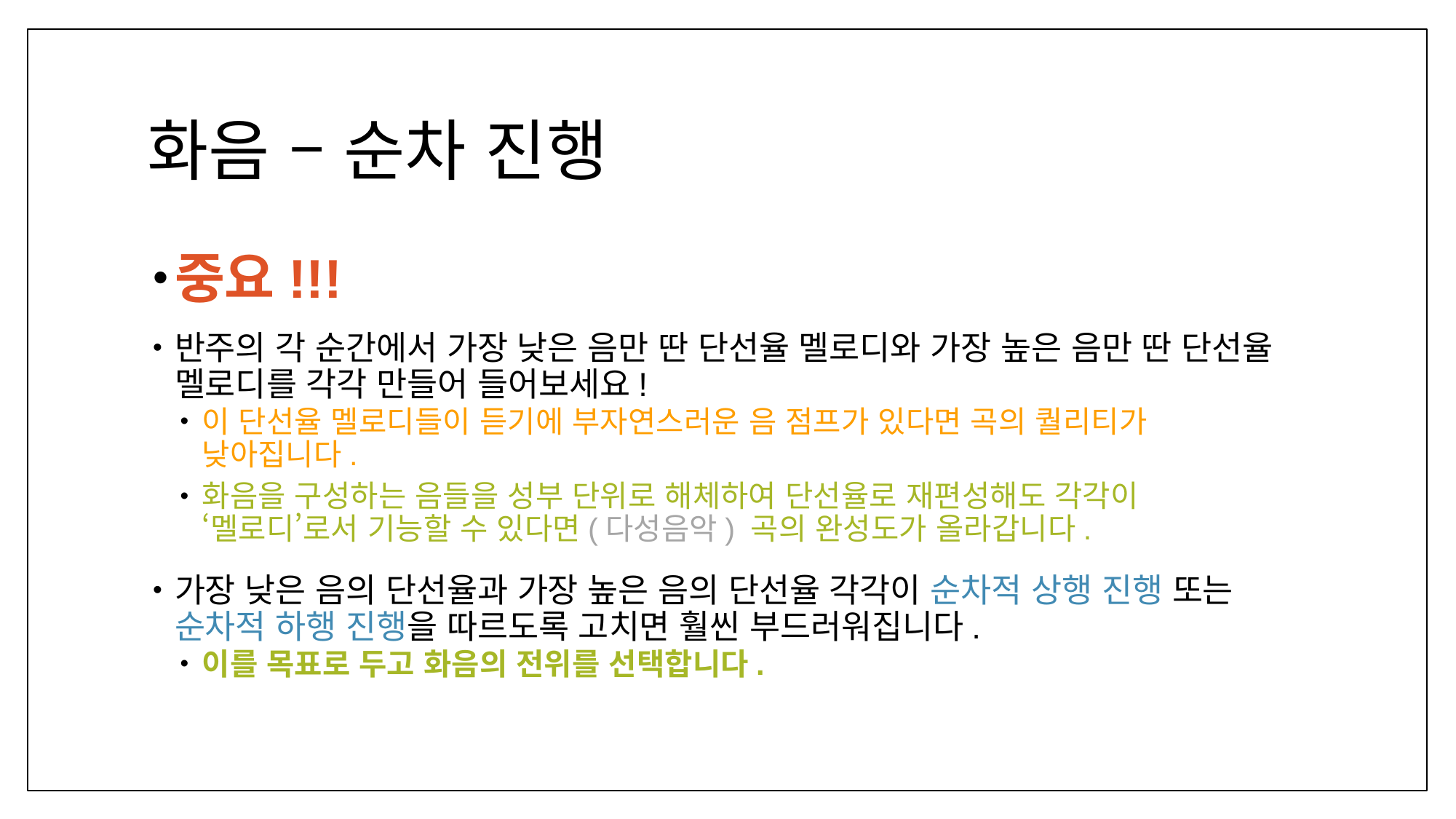

# 화음 – 순차 진행
중요!!!
반주의 각 순간에서 가장 낮은 음만 딴 단선율 멜로디와 가장 높은 음만 딴 단선율 멜로디를 각각 만들어 들어보세요!
이 단선율 멜로디들이 듣기에 부자연스러운 음 점프가 있다면 곡의 퀄리티가
낮아집니다.
화음을 구성하는 음들을 성부 단위로 해체하여 단선율로 재편성해도 각각이
‘멜로디’로서 기능할 수 있다면(다성음악) 곡의 완성도가 올라갑니다.
가장 낮은 음의 단선율과 가장 높은 음의 단선율 각각이 순차적 상행 진행 또는 순차적 하행 진행을 따르도록 고치면 훨씬 부드러워집니다.
이를 목표로 두고 화음의 전위를 선택합니다.